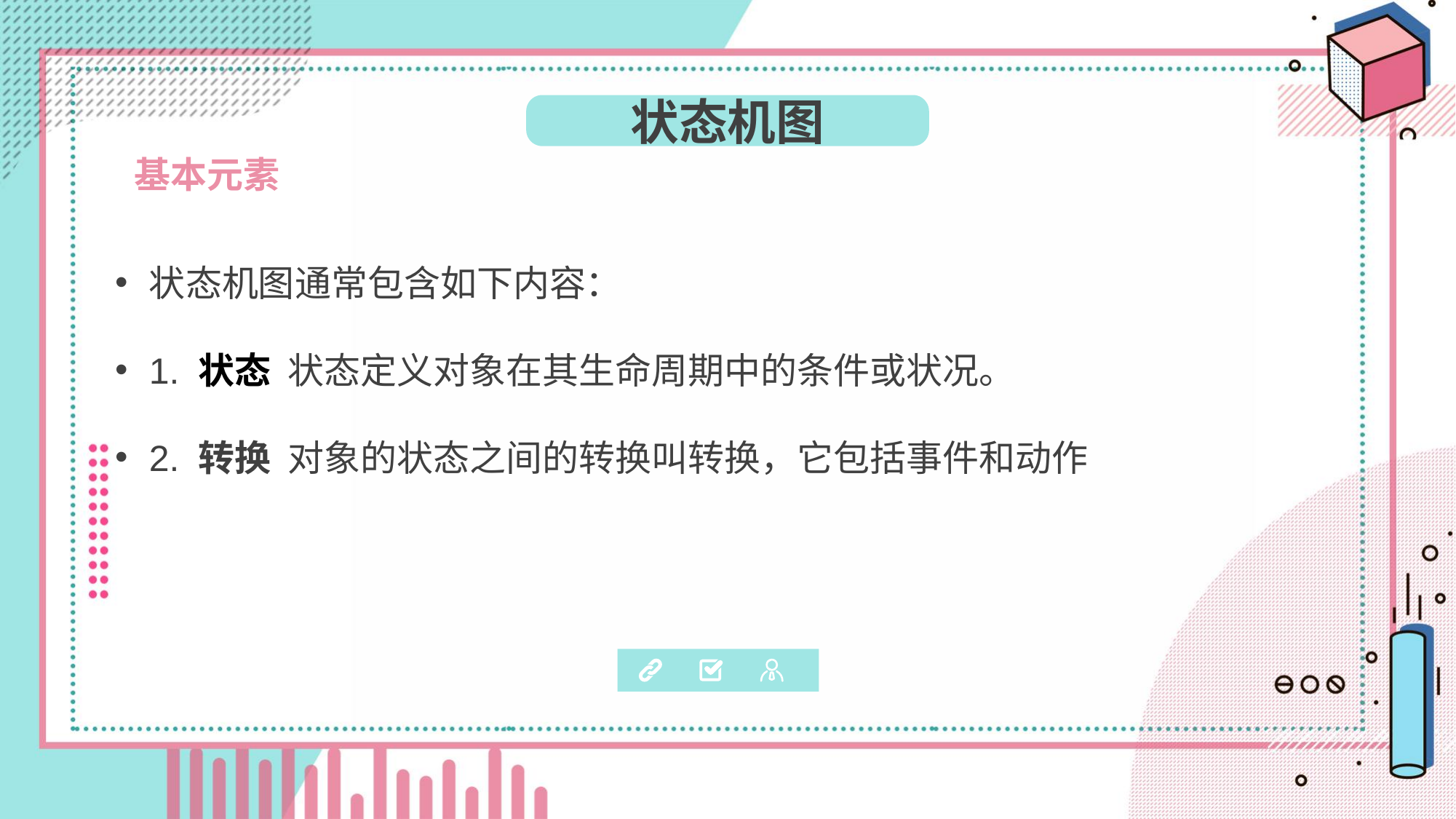

状态机图
基本元素
状态机图通常包含如下内容：
1. 状态  状态定义对象在其生命周期中的条件或状况。
2. 转换  对象的状态之间的转换叫转换，它包括事件和动作